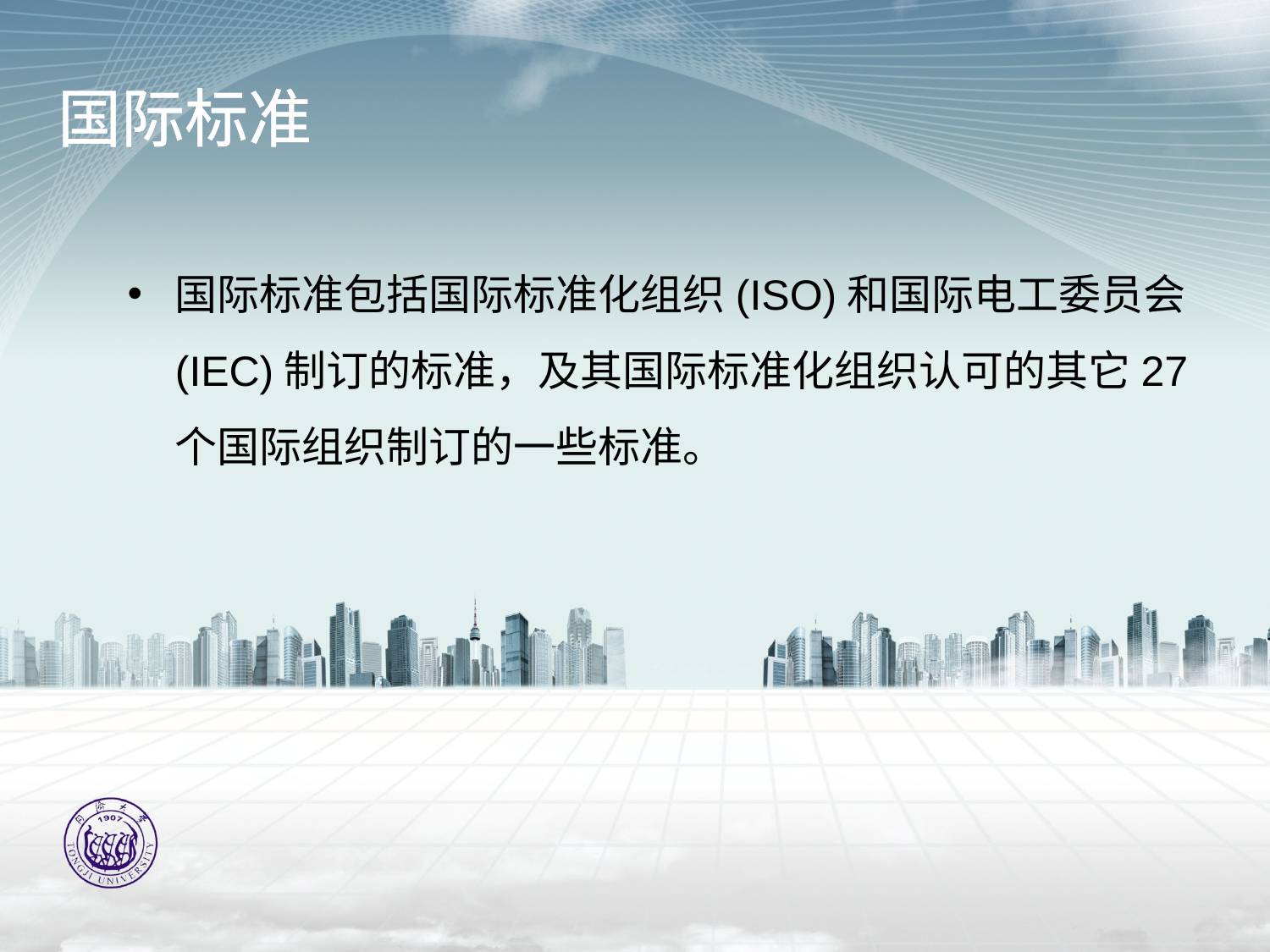

# 国际标准
国际标准包括国际标准化组织(ISO)和国际电工委员会(IEC)制订的标准，及其国际标准化组织认可的其它27个国际组织制订的一些标准。